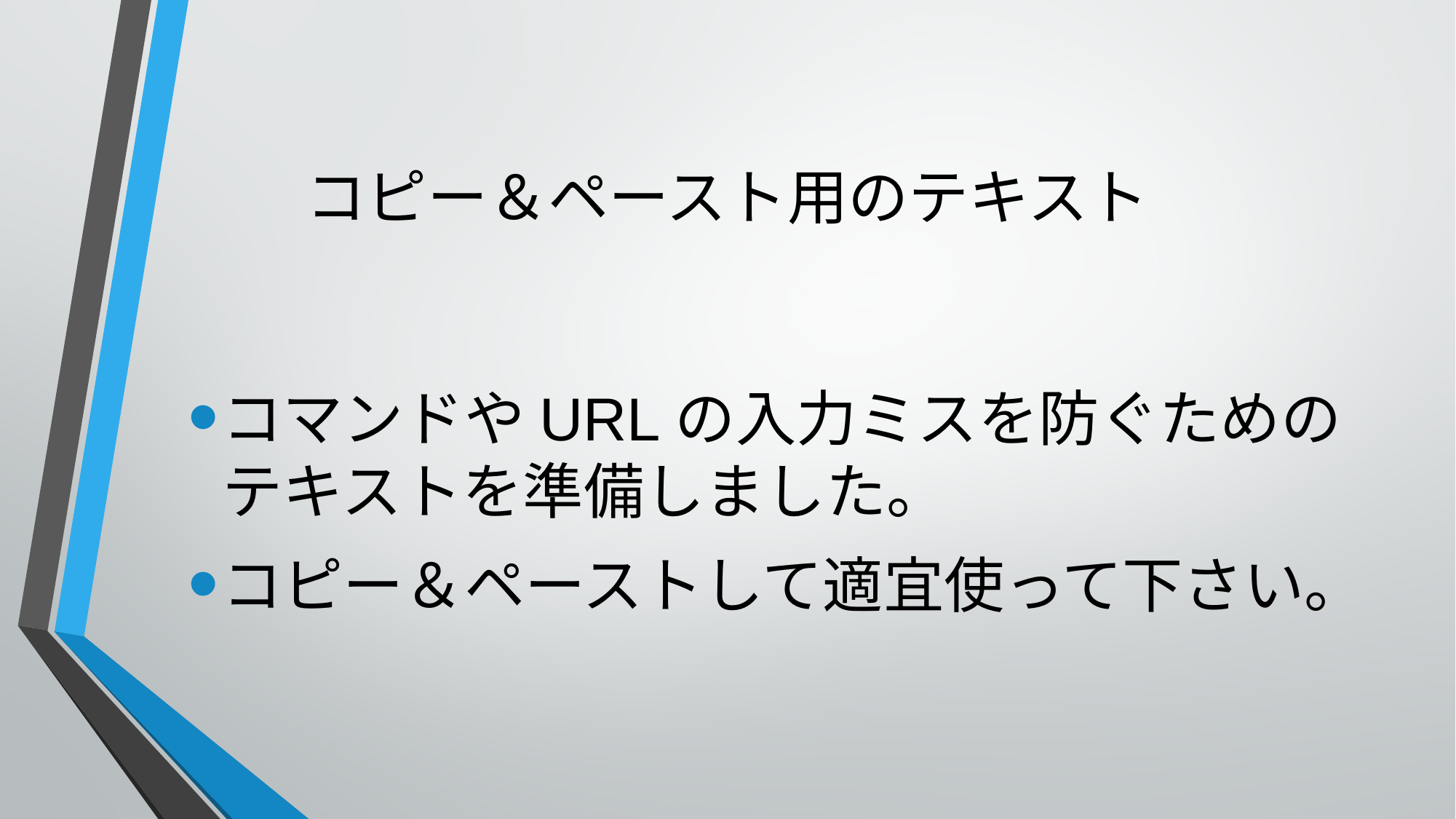

# コピー＆ペースト用のテキスト
コマンドやURLの入力ミスを防ぐためのテキストを準備しました。
コピー＆ペーストして適宜使って下さい。